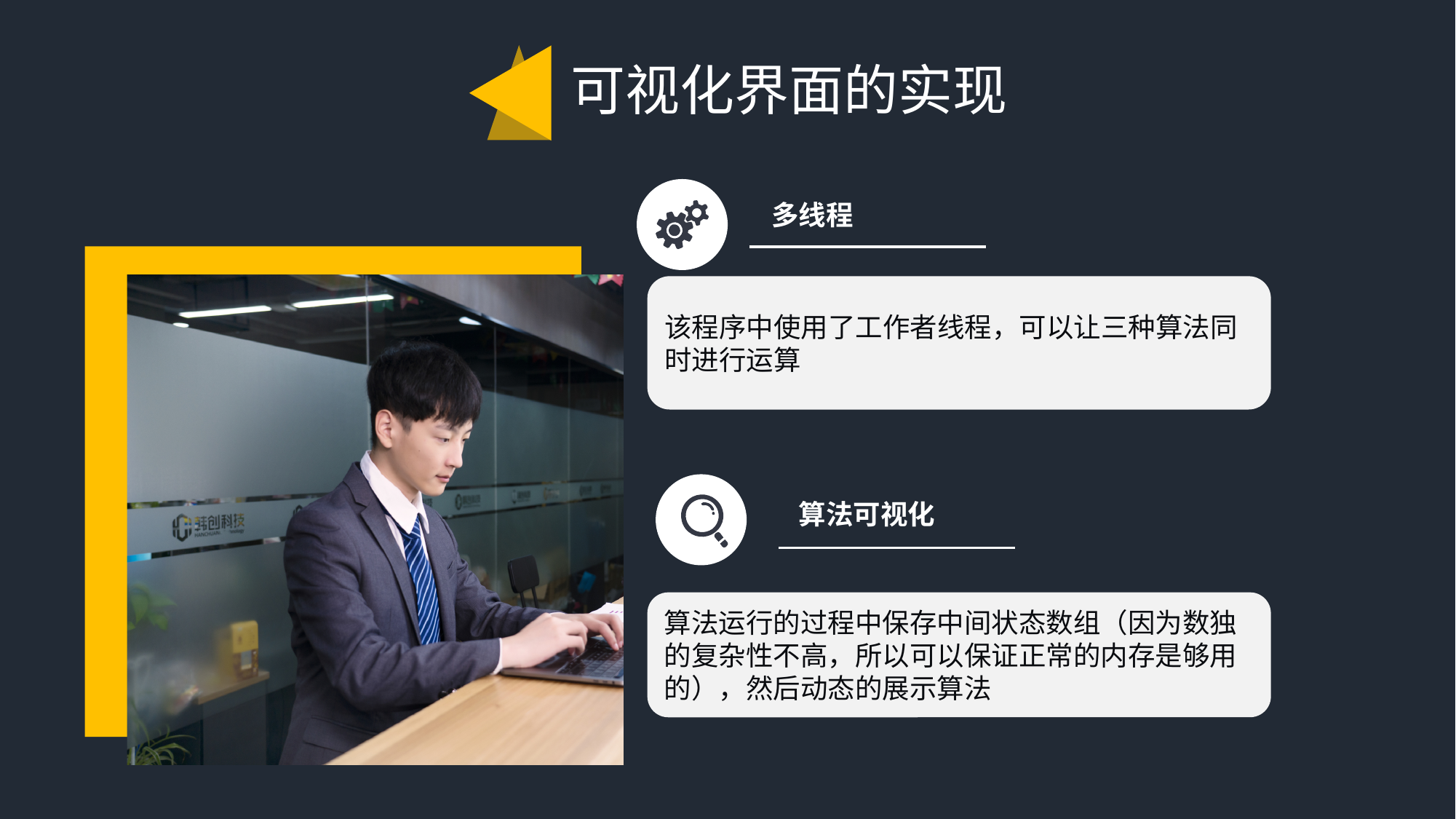

可视化界面的实现

多线程

该程序中使用了工作者线程，可以让三种算法同时进行运算

算法可视化
算法运行的过程中保存中间状态数组（因为数独的复杂性不高，所以可以保证正常的内存是够用的），然后动态的展示算法